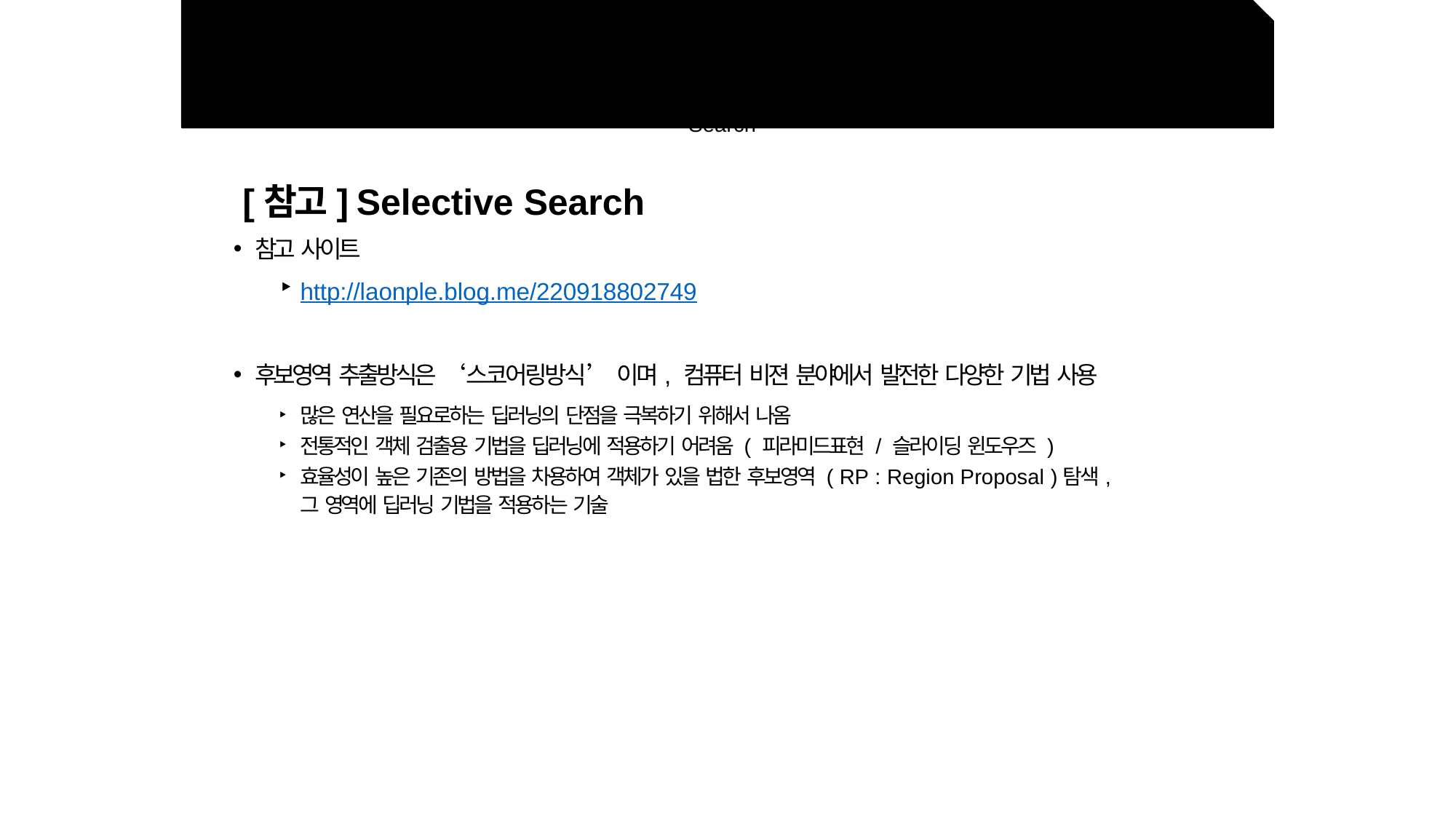

# 8장 딥러닝
사물검출 기술 - [참고] 후보영역추출방법 Selective Search
[참고] Selective Search
참고 사이트
http://laonple.blog.me/220918802749

후보영역 추출방식은 ‘스코어링방식’ 이며, 컴퓨터 비젼 분야에서 발전한 다양한 기법 사용
많은 연산을 필요로하는 딥러닝의 단점을 극복하기 위해서 나옴
전통적인 객체 검출용 기법을 딥러닝에 적용하기 어려움 ( 피라미드표현 / 슬라이딩 윈도우즈 )
효율성이 높은 기존의 방법을 차용하여 객체가 있을 법한 후보영역 ( RP : Region Proposal )탐색,
그 영역에 딥러닝 기법을 적용하는 기술